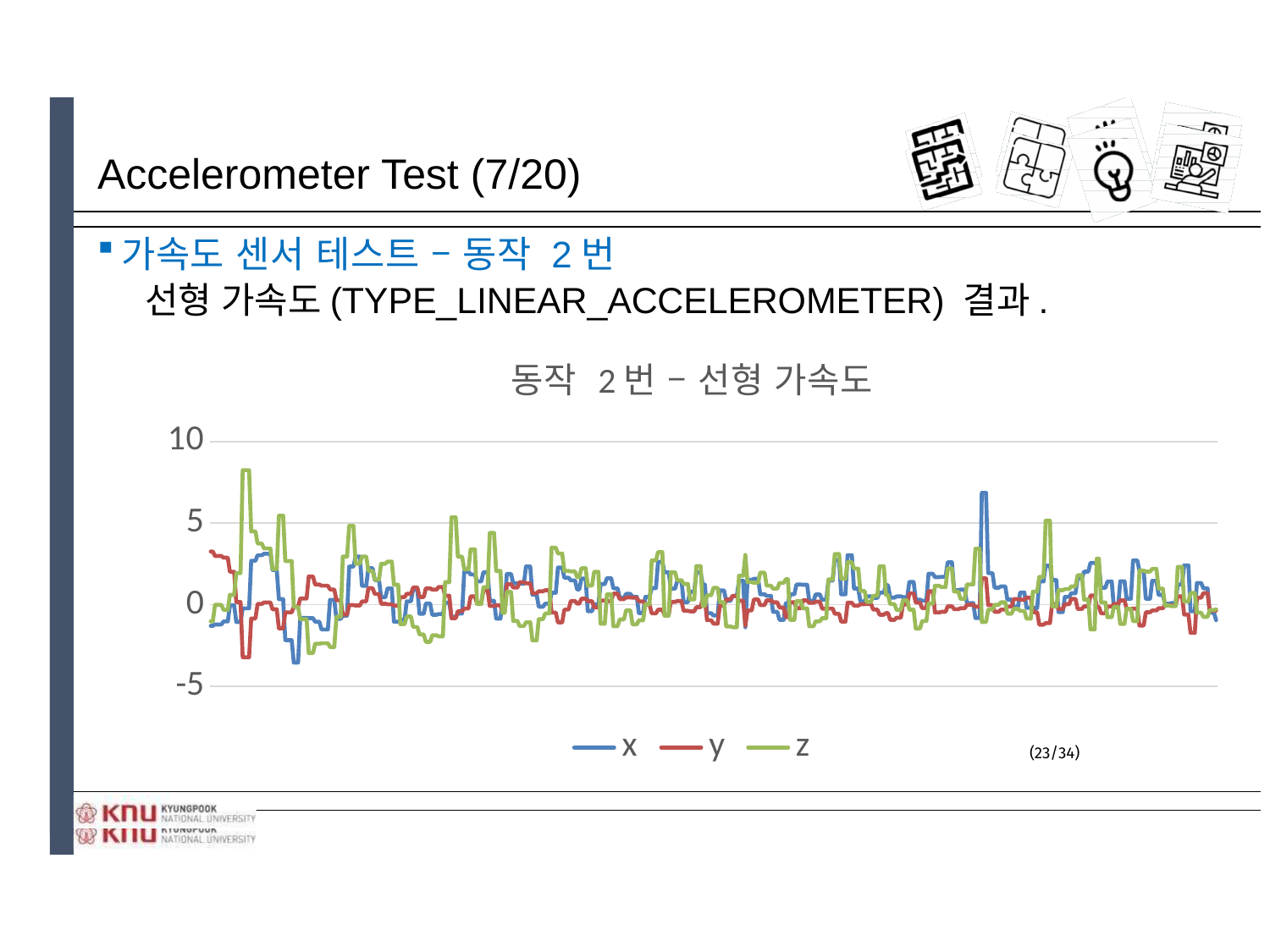

# Accelerometer Test (7/20)
가속도 센서 테스트 – 동작 2번
선형 가속도(TYPE_LINEAR_ACCELEROMETER) 결과.

### Chart: 동작 2번 – 선형 가속도

| Category |  |  |  |
|---|---|---|---|
(23/34)